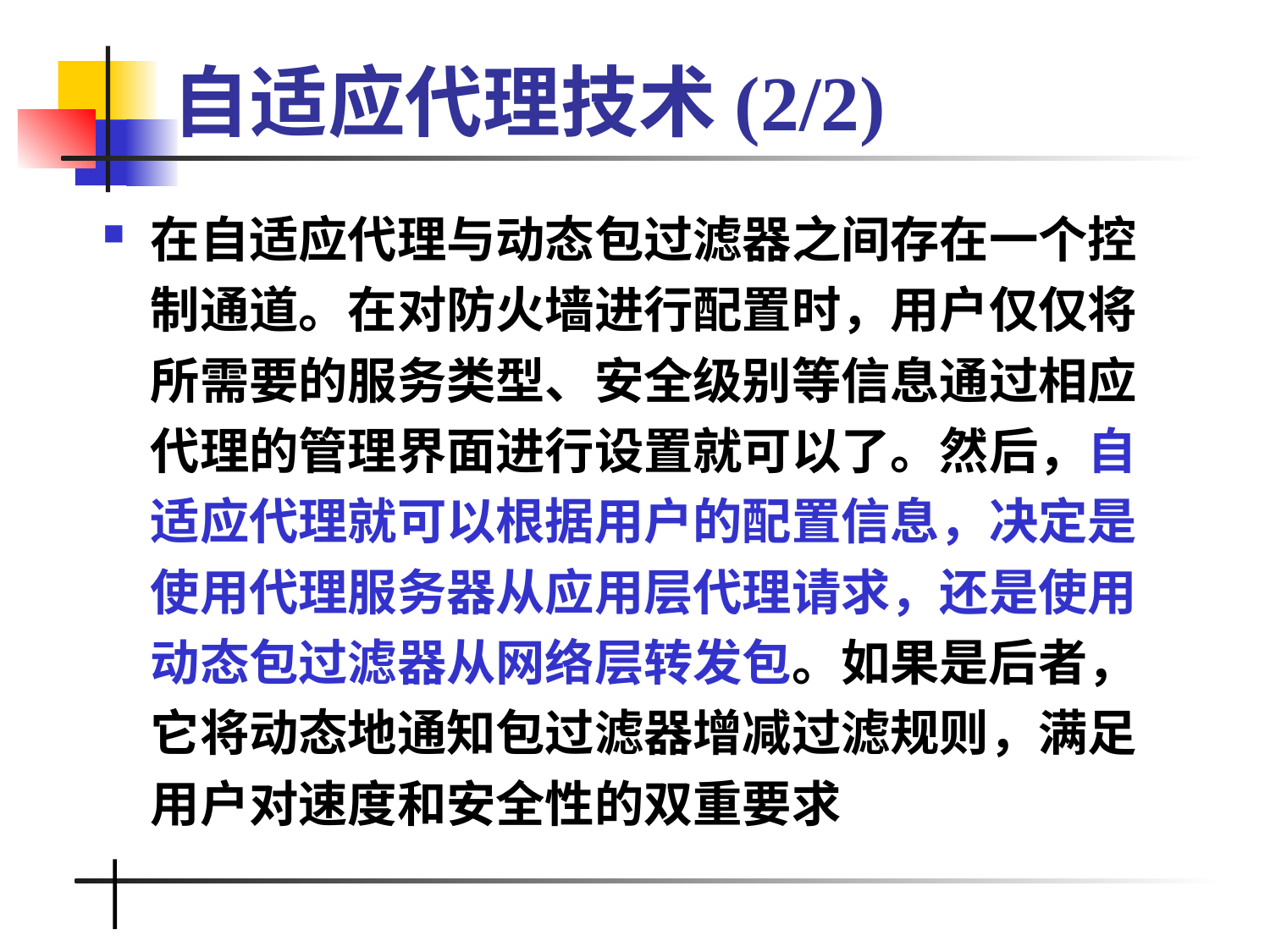

# 自适应代理技术(2/2)
在自适应代理与动态包过滤器之间存在一个控制通道。在对防火墙进行配置时，用户仅仅将所需要的服务类型、安全级别等信息通过相应代理的管理界面进行设置就可以了。然后，自适应代理就可以根据用户的配置信息，决定是使用代理服务器从应用层代理请求，还是使用动态包过滤器从网络层转发包。如果是后者，它将动态地通知包过滤器增减过滤规则，满足用户对速度和安全性的双重要求